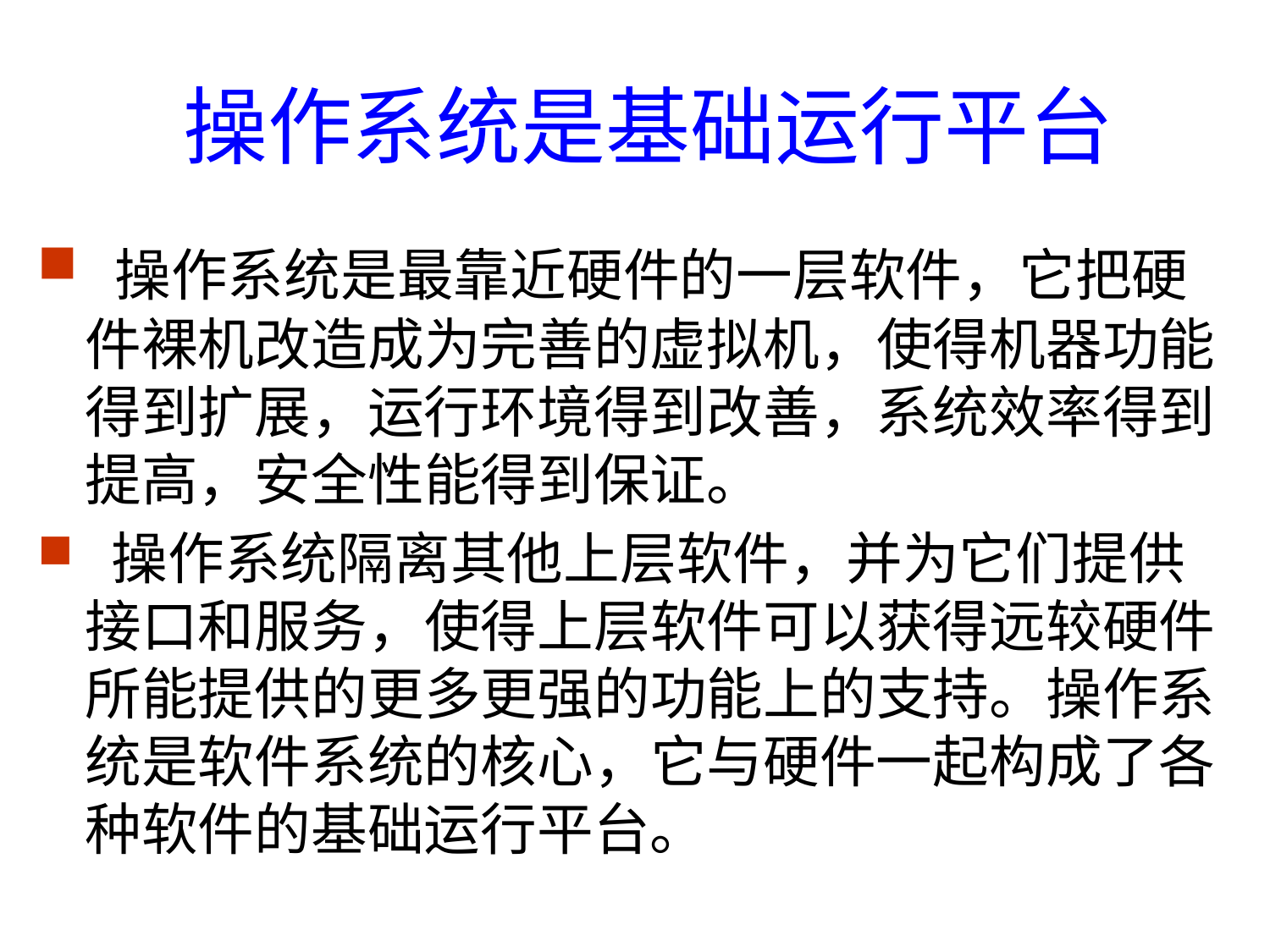

# 操作系统是基础运行平台
 操作系统是最靠近硬件的一层软件，它把硬件裸机改造成为完善的虚拟机，使得机器功能得到扩展，运行环境得到改善，系统效率得到提高，安全性能得到保证。
 操作系统隔离其他上层软件，并为它们提供接口和服务，使得上层软件可以获得远较硬件所能提供的更多更强的功能上的支持。操作系统是软件系统的核心，它与硬件一起构成了各种软件的基础运行平台。